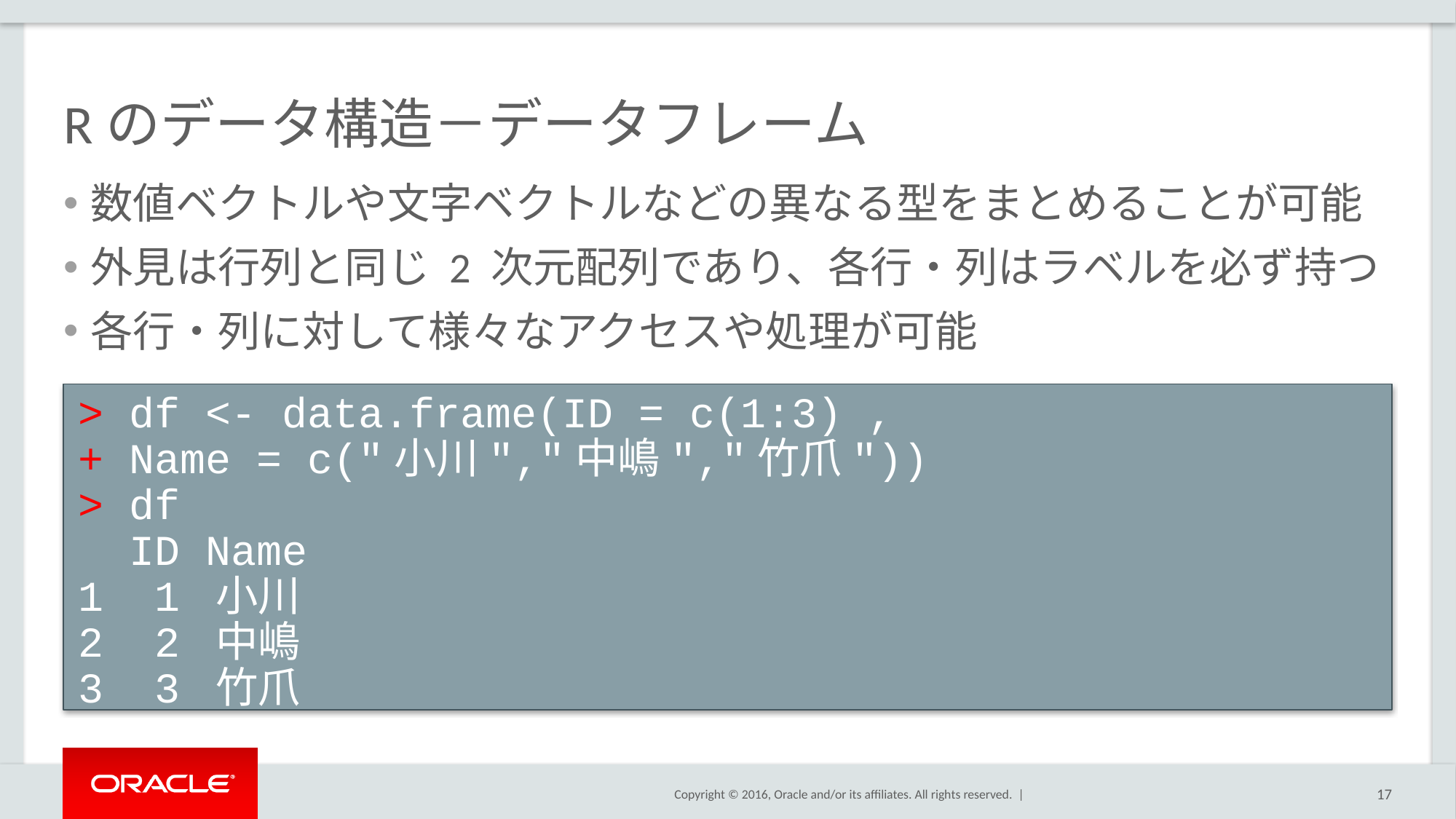

# Rのデータ構造－データフレーム
数値ベクトルや文字ベクトルなどの異なる型をまとめることが可能
外見は行列と同じ 2 次元配列であり、各行・列はラベルを必ず持つ
各行・列に対して様々なアクセスや処理が可能
> df <- data.frame(ID = c(1:3) ,
+ Name = c("小川","中嶋","竹爪"))
> df
  ID Name
1  1 小川
2  2 中嶋
3  3 竹爪
17